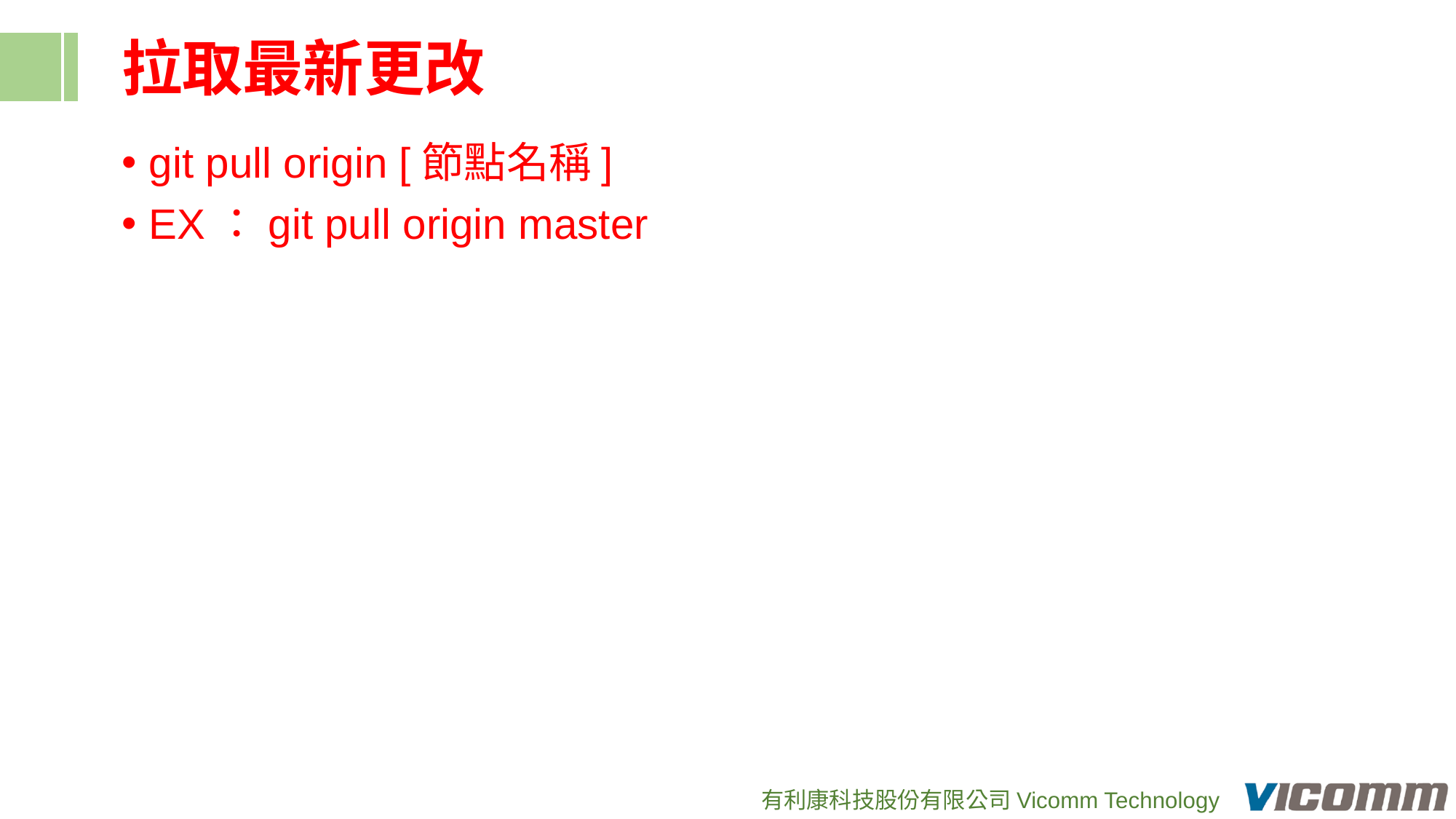

拉取最新更改
git pull origin [節點名稱]
EX：git pull origin master